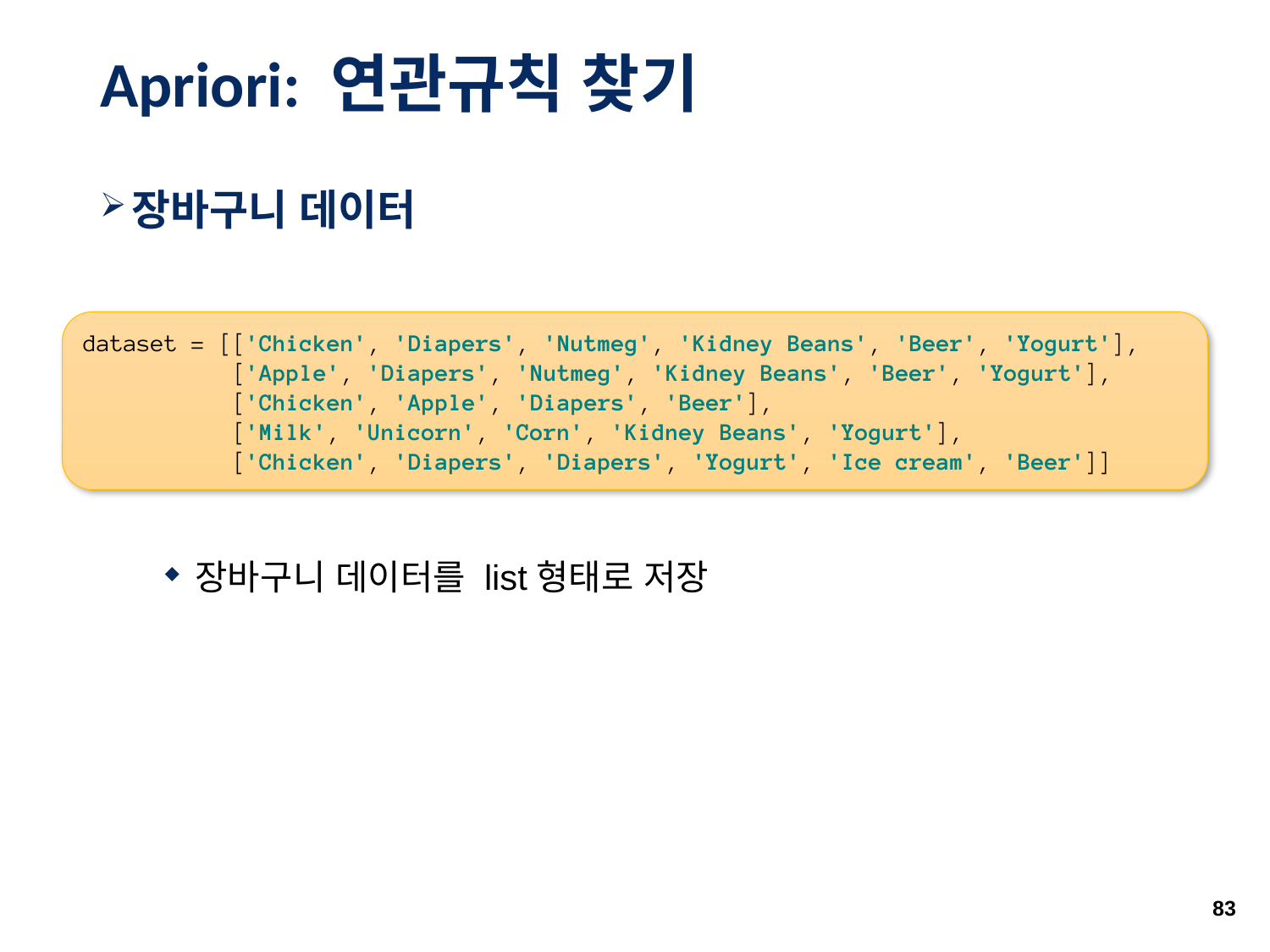

# Apriori: 연관규칙 찾기
장바구니 데이터

장바구니 데이터를 list형태로 저장
dataset = [['Chicken', 'Diapers', 'Nutmeg', 'Kidney Beans', 'Beer', 'Yogurt'],
           ['Apple', 'Diapers', 'Nutmeg', 'Kidney Beans', 'Beer', 'Yogurt'],
           ['Chicken', 'Apple', 'Diapers', 'Beer'],
           ['Milk', 'Unicorn', 'Corn', 'Kidney Beans', 'Yogurt'],
           ['Chicken', 'Diapers', 'Diapers', 'Yogurt', 'Ice cream', 'Beer']]
83